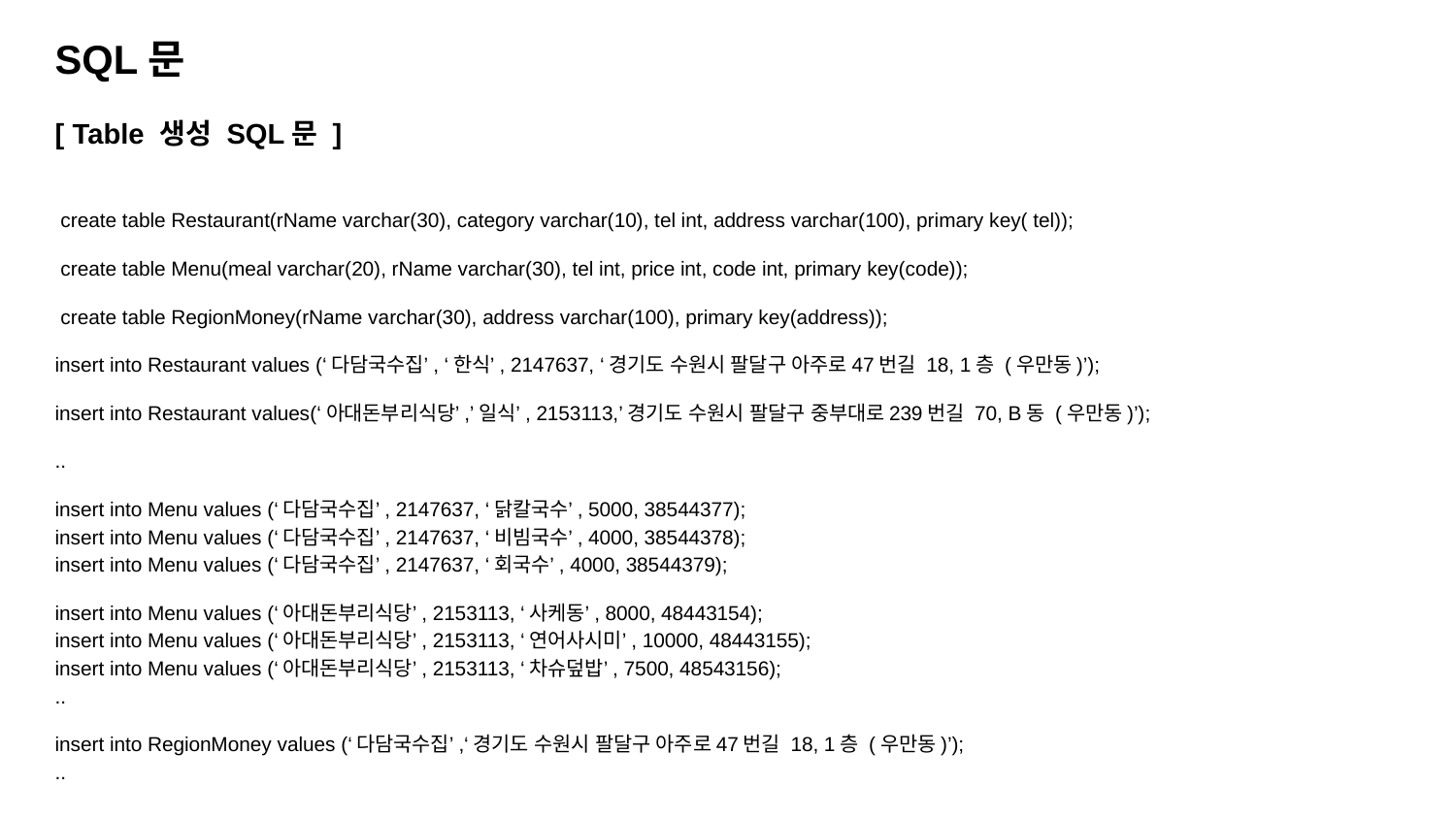

SQL문

[ Table 생성 SQL문 ]

 create table Restaurant(rName varchar(30), category varchar(10), tel int, address varchar(100), primary key( tel));
 create table Menu(meal varchar(20), rName varchar(30), tel int, price int, code int, primary key(code));
 create table RegionMoney(rName varchar(30), address varchar(100), primary key(address));
insert into Restaurant values (‘다담국수집’, ‘한식’, 2147637, ‘경기도 수원시 팔달구 아주로47번길 18, 1층 (우만동)’);
insert into Restaurant values(‘아대돈부리식당’,’일식’, 2153113,’경기도 수원시 팔달구 중부대로239번길 70, B동 (우만동)’);
..
insert into Menu values (‘다담국수집’, 2147637, ‘닭칼국수’, 5000, 38544377);
insert into Menu values (‘다담국수집’, 2147637, ‘비빔국수’, 4000, 38544378);
insert into Menu values (‘다담국수집’, 2147637, ‘회국수’, 4000, 38544379);
insert into Menu values (‘아대돈부리식당’, 2153113, ‘사케동’, 8000, 48443154);
insert into Menu values (‘아대돈부리식당’, 2153113, ‘연어사시미’, 10000, 48443155);
insert into Menu values (‘아대돈부리식당’, 2153113, ‘차슈덮밥’, 7500, 48543156);
..
insert into RegionMoney values (‘다담국수집’,‘경기도 수원시 팔달구 아주로47번길 18, 1층 (우만동)’);
..